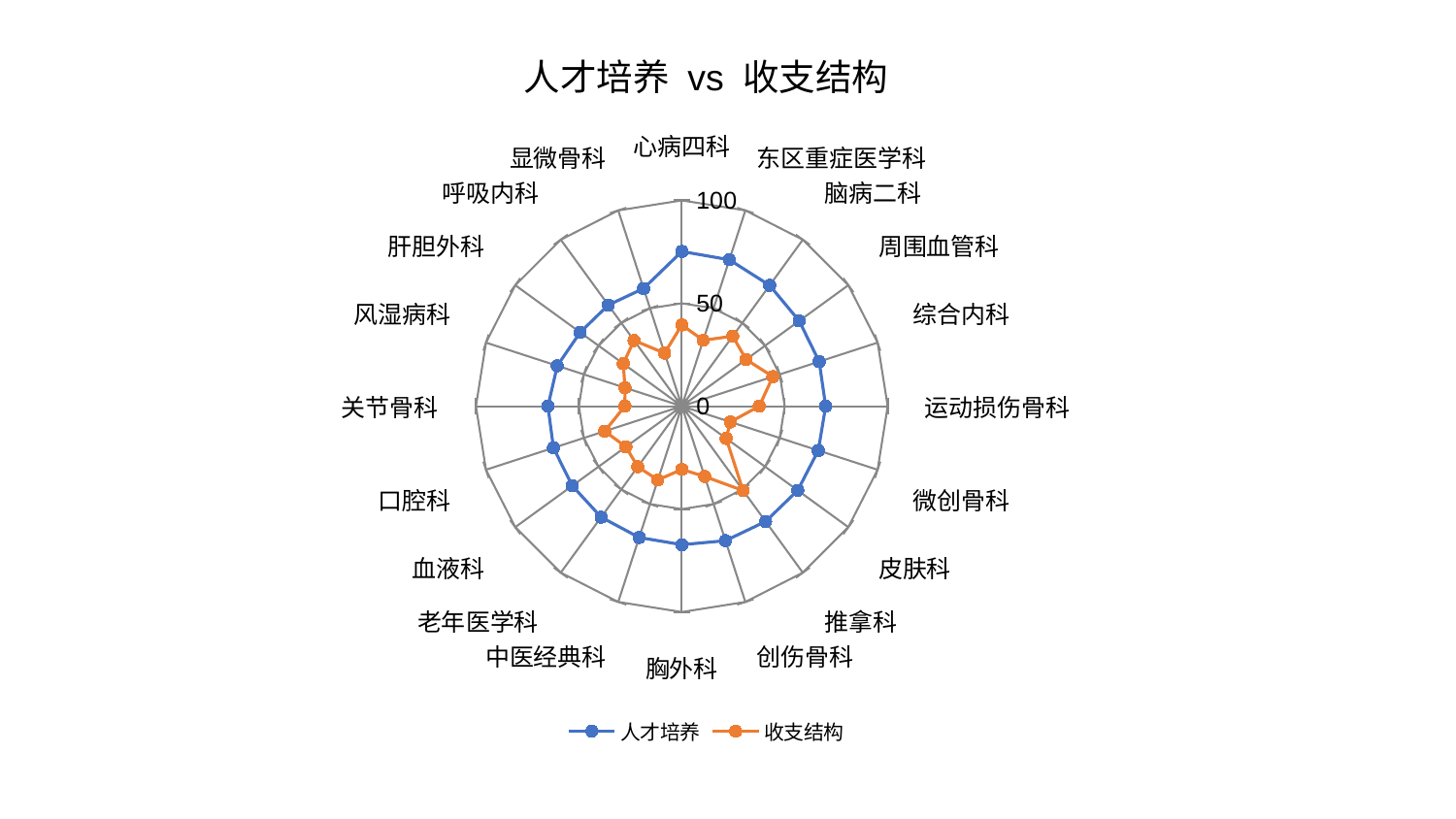

### Chart: 人才培养 vs 收支结构

| Category | 人才培养 | 收支结构 |
|---|---|---|
| 心病四科 | 75.17498727078663 | 39.47059408153208 |
| 东区重症医学科 | 74.81295503012005 | 33.689261697434844 |
| 脑病二科 | 72.58078451128684 | 42.07166798919455 |
| 周围血管科 | 70.49435291444117 | 38.631995136416805 |
| 综合内科 | 70.17125100940298 | 46.528746951998144 |
| 运动损伤骨科 | 69.89625628515114 | 37.611823878180495 |
| 微创骨科 | 69.70132877811426 | 24.794721405831467 |
| 皮肤科 | 69.58284561419968 | 26.634745927566982 |
| 推拿科 | 69.26142333843062 | 50.67890006418836 |
| 创伤骨科 | 68.72702767257108 | 35.940137655934436 |
| 胸外科 | 67.30581764917349 | 30.727636656122133 |
| 中医经典科 | 67.08787104150066 | 37.675704453397195 |
| 老年医学科 | 66.66478940006469 | 36.39491564782057 |
| 血液科 | 65.78746787378348 | 33.59359823201604 |
| 口腔科 | 65.5666282898079 | 39.359288278563845 |
| 关节骨科 | 65.0288617336075 | 27.65411729688569 |
| 风湿病科 | 63.6054141954048 | 29.037849128395685 |
| 肝胆外科 | 61.01288246599453 | 35.15838061976783 |
| 呼吸内科 | 60.74275378817432 | 39.484387373993144 |
| 显微骨科 | 60.14298002900921 | 27.115470737103166 |
145